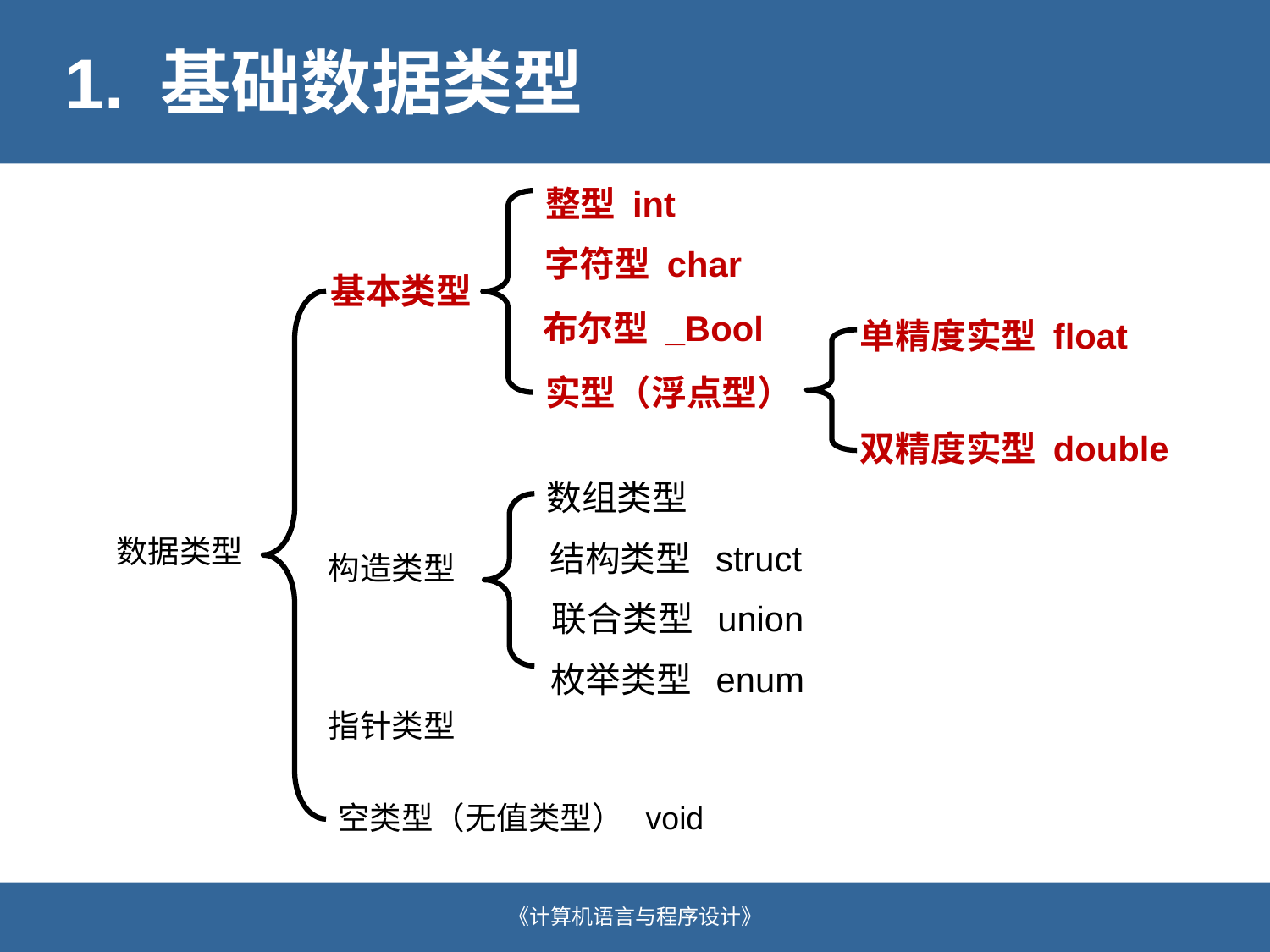

# 1. 基础数据类型
整型 int

字符型 char
基本类型
实型（浮点型）

布尔型 _Bool
单精度实型 float

双精度实型 double
数组类型

结构类型  struct
联合类型  union
枚举类型  enum
数据类型
构造类型
指针类型
空类型（无值类型）  void

《计算机语言与程序设计》
48